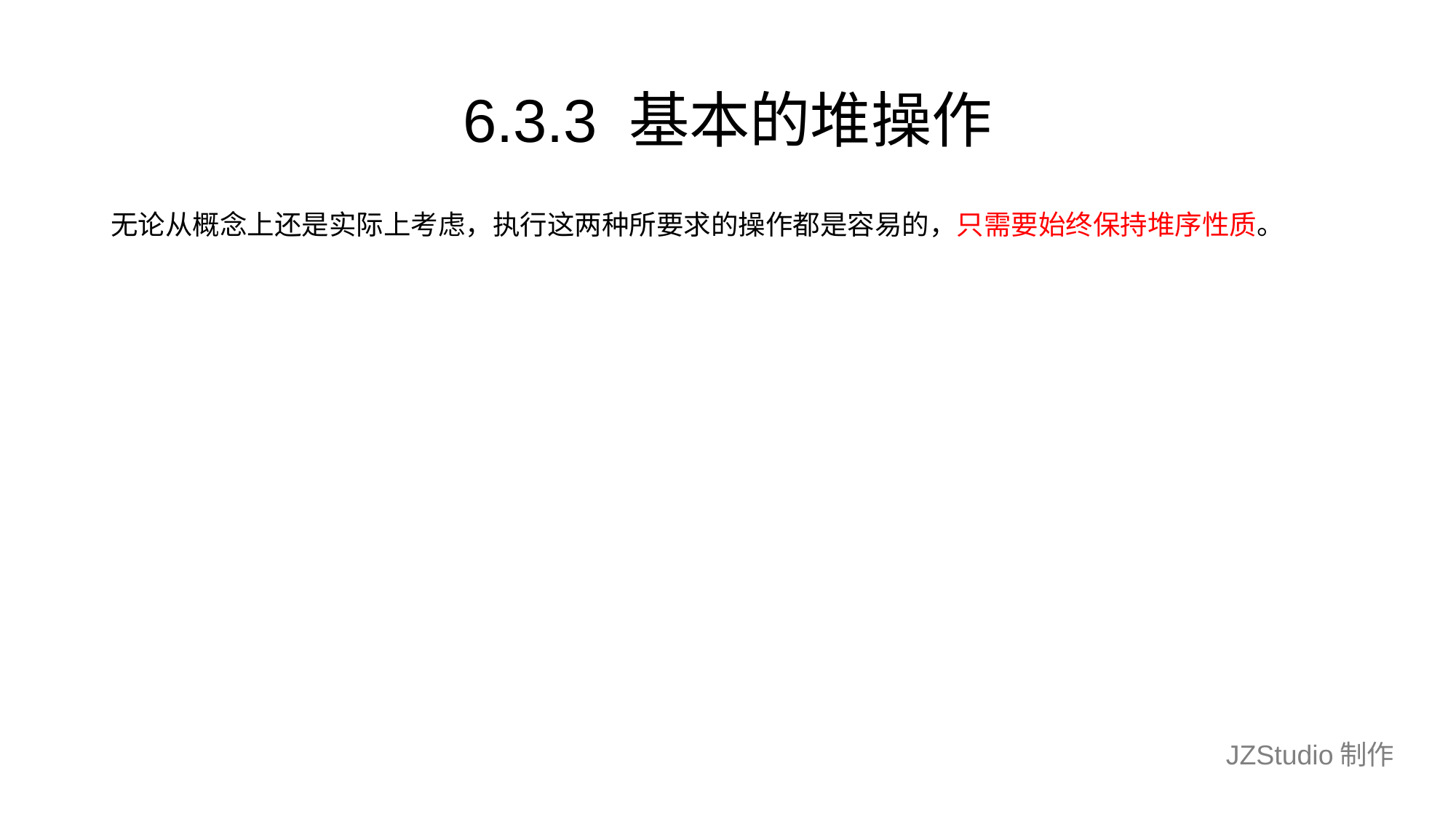

# 6.3.3 基本的堆操作
无论从概念上还是实际上考虑，执行这两种所要求的操作都是容易的，只需要始终保持堆序性质。